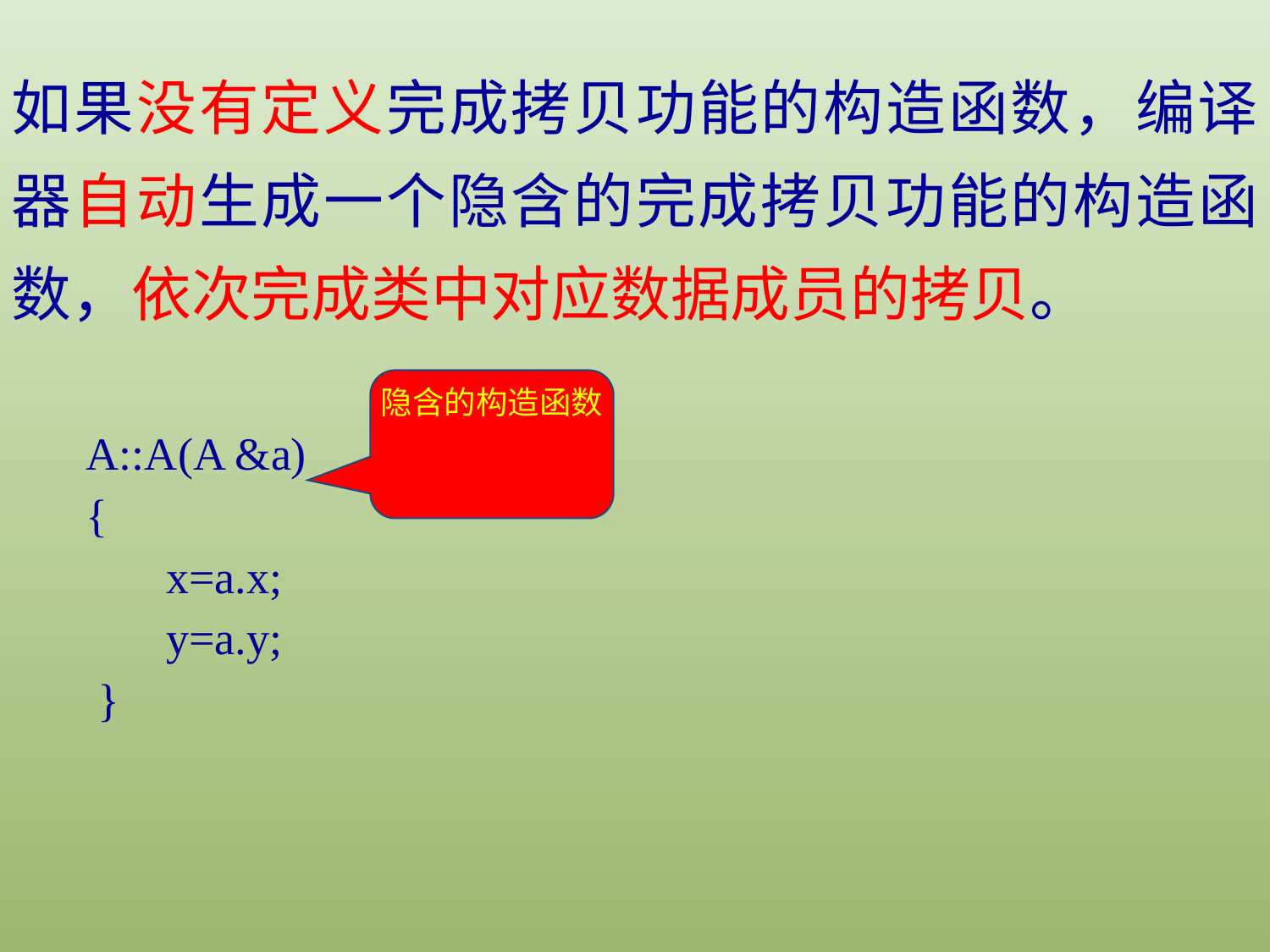

如果没有定义完成拷贝功能的构造函数，编译器自动生成一个隐含的完成拷贝功能的构造函数，依次完成类中对应数据成员的拷贝。
隐含的构造函数
A::A(A &a)
{
       x=a.x;
       y=a.y;
 }

694